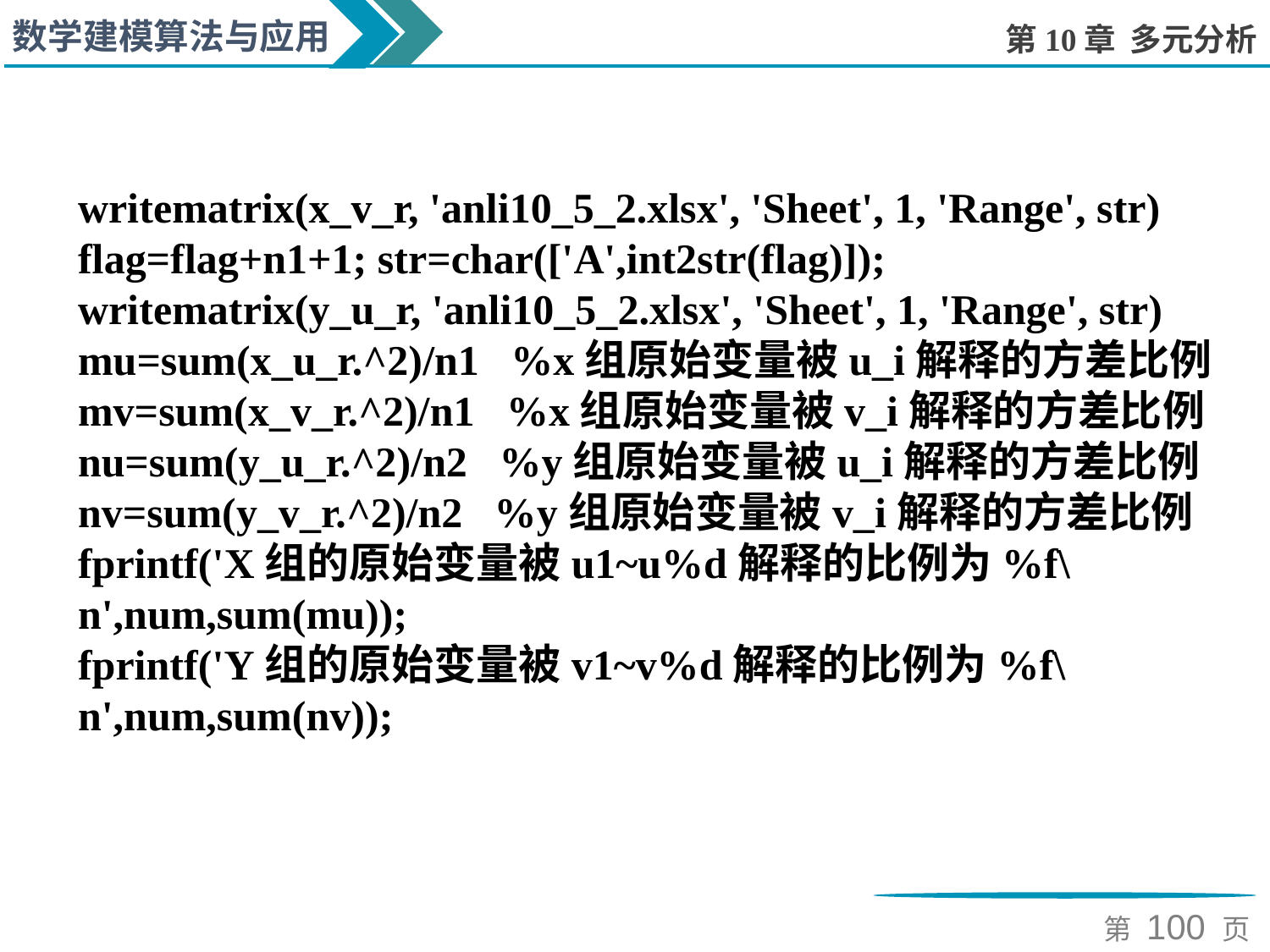

writematrix(x_v_r, 'anli10_5_2.xlsx', 'Sheet', 1, 'Range', str)
flag=flag+n1+1; str=char(['A',int2str(flag)]);
writematrix(y_u_r, 'anli10_5_2.xlsx', 'Sheet', 1, 'Range', str)
mu=sum(x_u_r.^2)/n1   %x组原始变量被u_i解释的方差比例
mv=sum(x_v_r.^2)/n1   %x组原始变量被v_i解释的方差比例
nu=sum(y_u_r.^2)/n2   %y组原始变量被u_i解释的方差比例
nv=sum(y_v_r.^2)/n2   %y组原始变量被v_i解释的方差比例
fprintf('X组的原始变量被u1~u%d解释的比例为%f\n',num,sum(mu));
fprintf('Y组的原始变量被v1~v%d解释的比例为%f\n',num,sum(nv));